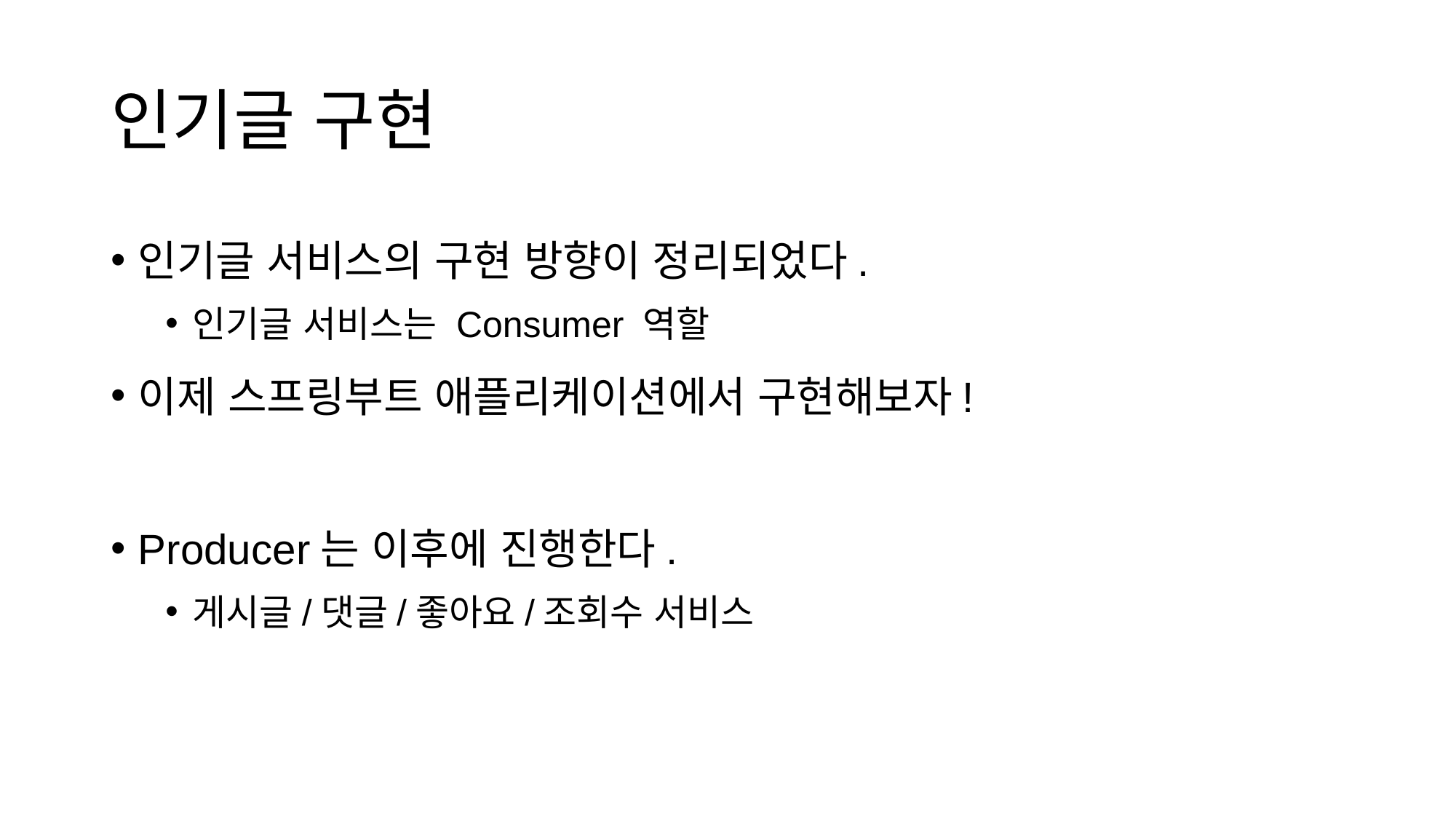

# 인기글 구현
인기글 서비스의 구현 방향이 정리되었다.
인기글 서비스는 Consumer 역할
이제 스프링부트 애플리케이션에서 구현해보자!

Producer는 이후에 진행한다.
게시글/댓글/좋아요/조회수 서비스